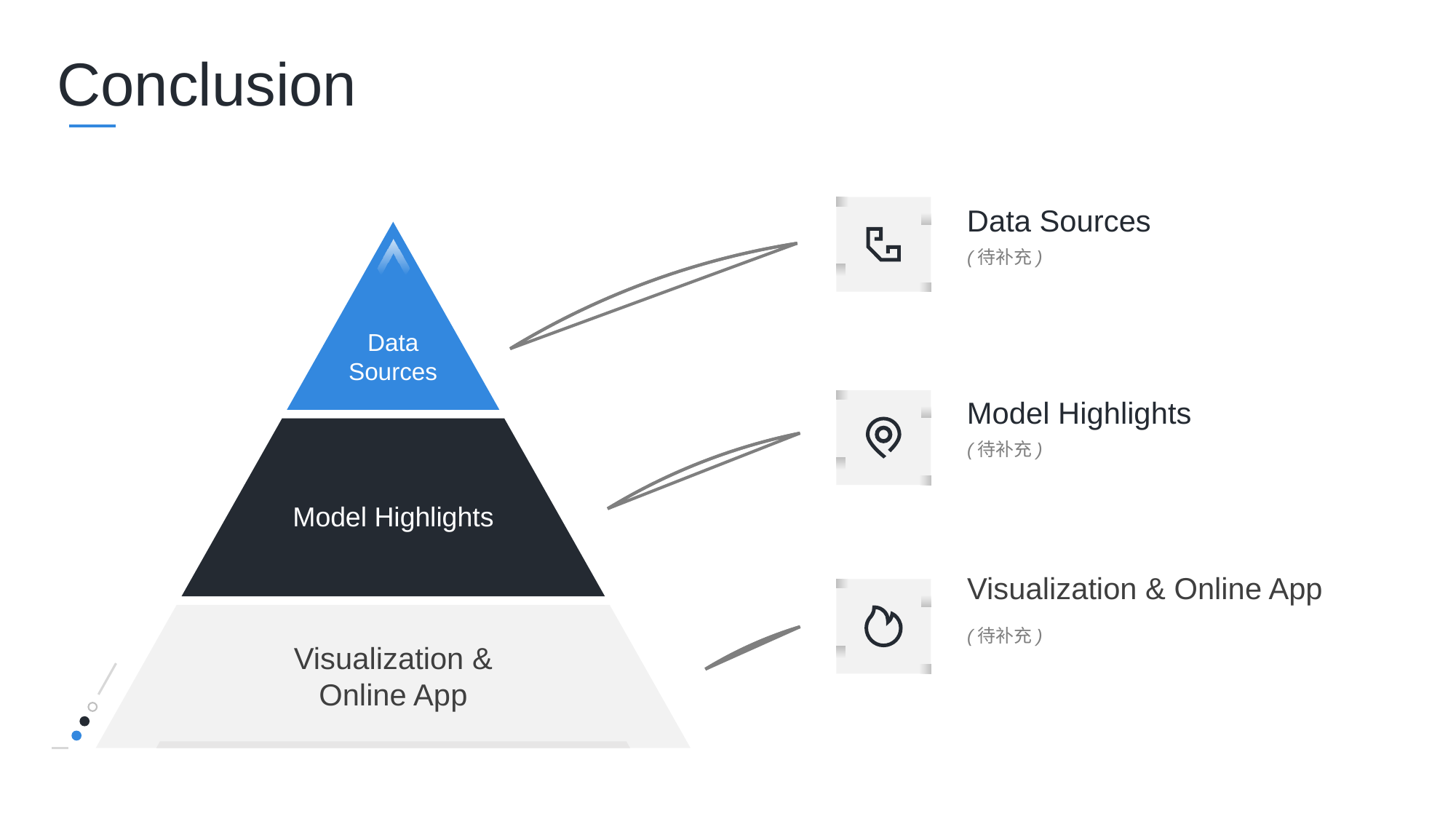

Conclusion
Data Sources

(待补充)

Data Sources
Model Highlights

(待补充)

Model Highlights
Visualization & Online App

(待补充)

Visualization & Online App